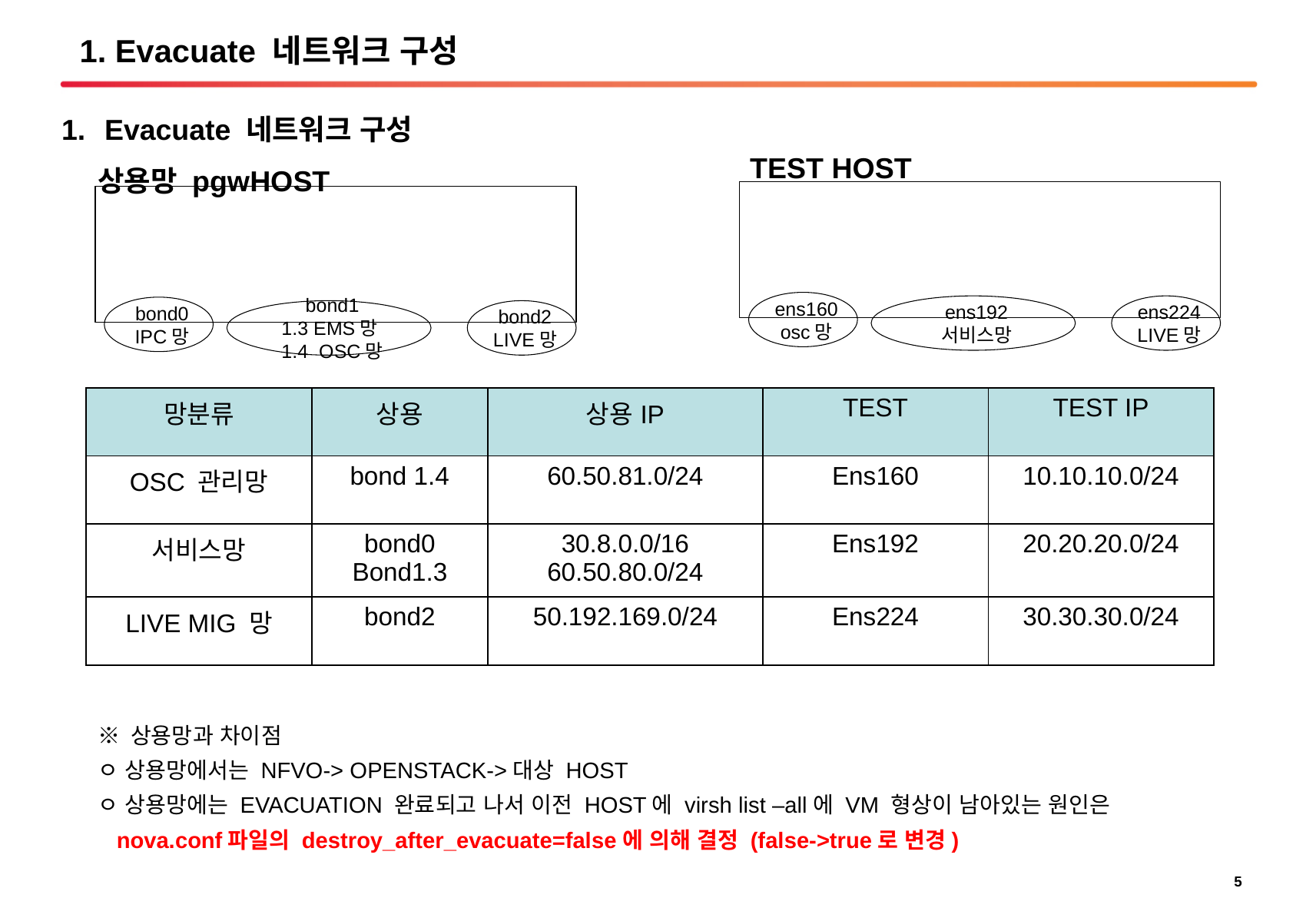

# 1. Evacuate 네트워크 구성

Evacuate 네트워크 구성
TEST HOST
상용망 pgwHOST

ens160
osc망
ens192
서비스망
ens224
LIVE망
bond0
IPC망
bond1
1.3 EMS망
1.4  OSC망
bond2
LIVE망
| 망분류 | 상용 | 상용IP | TEST | TEST IP |
| --- | --- | --- | --- | --- |
| OSC 관리망 | bond 1.4 | 60.50.81.0/24 | Ens160 | 10.10.10.0/24 |
| 서비스망 | bond0 Bond1.3 | 30.8.0.0/16 60.50.80.0/24 | Ens192 | 20.20.20.0/24 |
| LIVE MIG 망 | bond2 | 50.192.169.0/24 | Ens224 | 30.30.30.0/24 |
※ 상용망과 차이점
ㅇ 상용망에서는 NFVO-> OPENSTACK->대상 HOST
ㅇ 상용망에는 EVACUATION 완료되고 나서 이전 HOST에 virsh list –all에 VM 형상이 남아있는 원인은
   nova.conf파일의 destroy_after_evacuate=false에 의해 결정 (false->true로 변경)